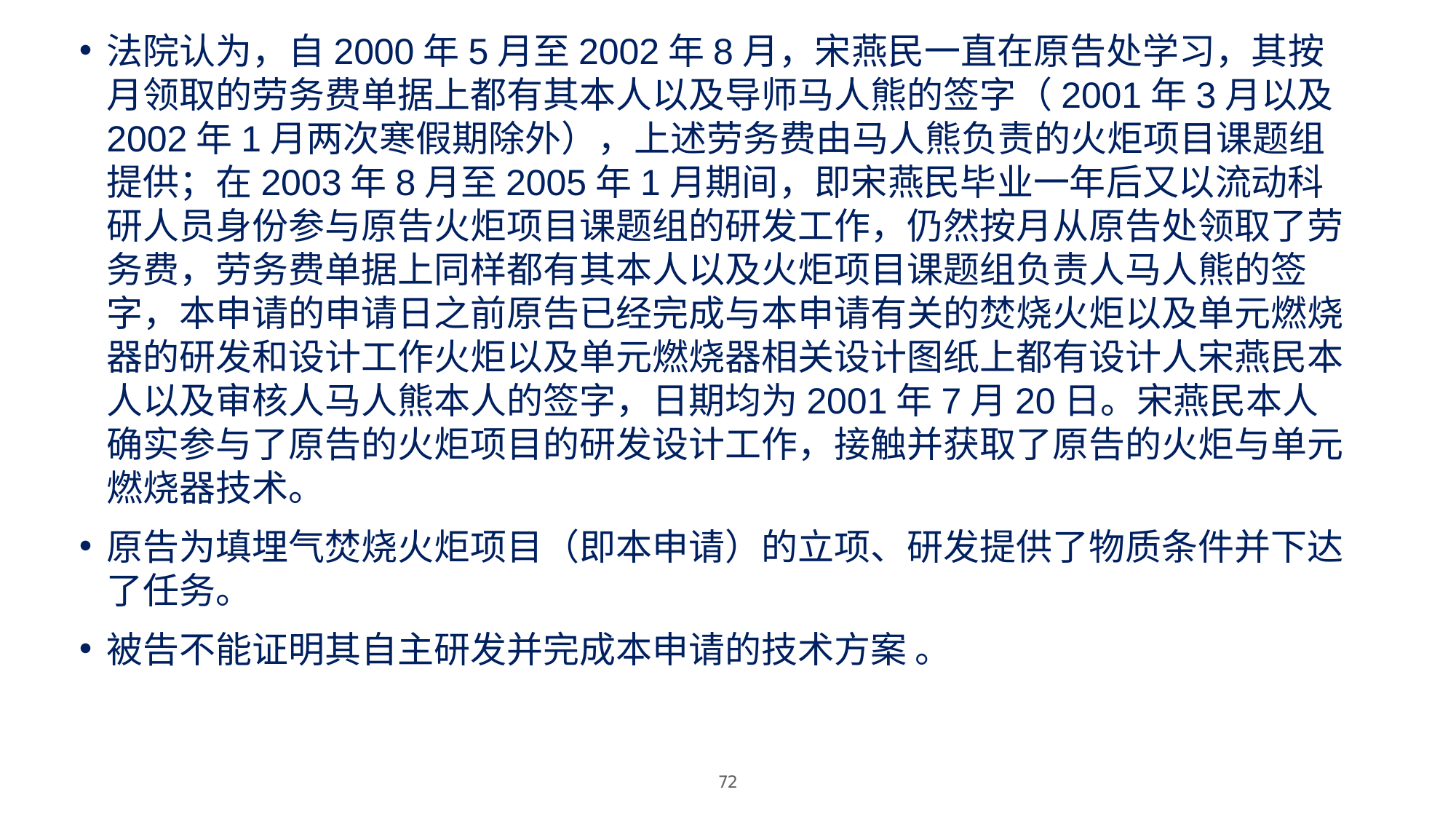

法院认为，自2000年5月至2002年8月，宋燕民一直在原告处学习，其按月领取的劳务费单据上都有其本人以及导师马人熊的签字（2001年3月以及2002年1月两次寒假期除外），上述劳务费由马人熊负责的火炬项目课题组提供；在2003年8月至2005年1月期间，即宋燕民毕业一年后又以流动科研人员身份参与原告火炬项目课题组的研发工作，仍然按月从原告处领取了劳务费，劳务费单据上同样都有其本人以及火炬项目课题组负责人马人熊的签字，本申请的申请日之前原告已经完成与本申请有关的焚烧火炬以及单元燃烧器的研发和设计工作火炬以及单元燃烧器相关设计图纸上都有设计人宋燕民本人以及审核人马人熊本人的签字，日期均为2001年7月20日。宋燕民本人确实参与了原告的火炬项目的研发设计工作，接触并获取了原告的火炬与单元燃烧器技术。
原告为填埋气焚烧火炬项目（即本申请）的立项、研发提供了物质条件并下达了任务。
被告不能证明其自主研发并完成本申请的技术方案 。

72